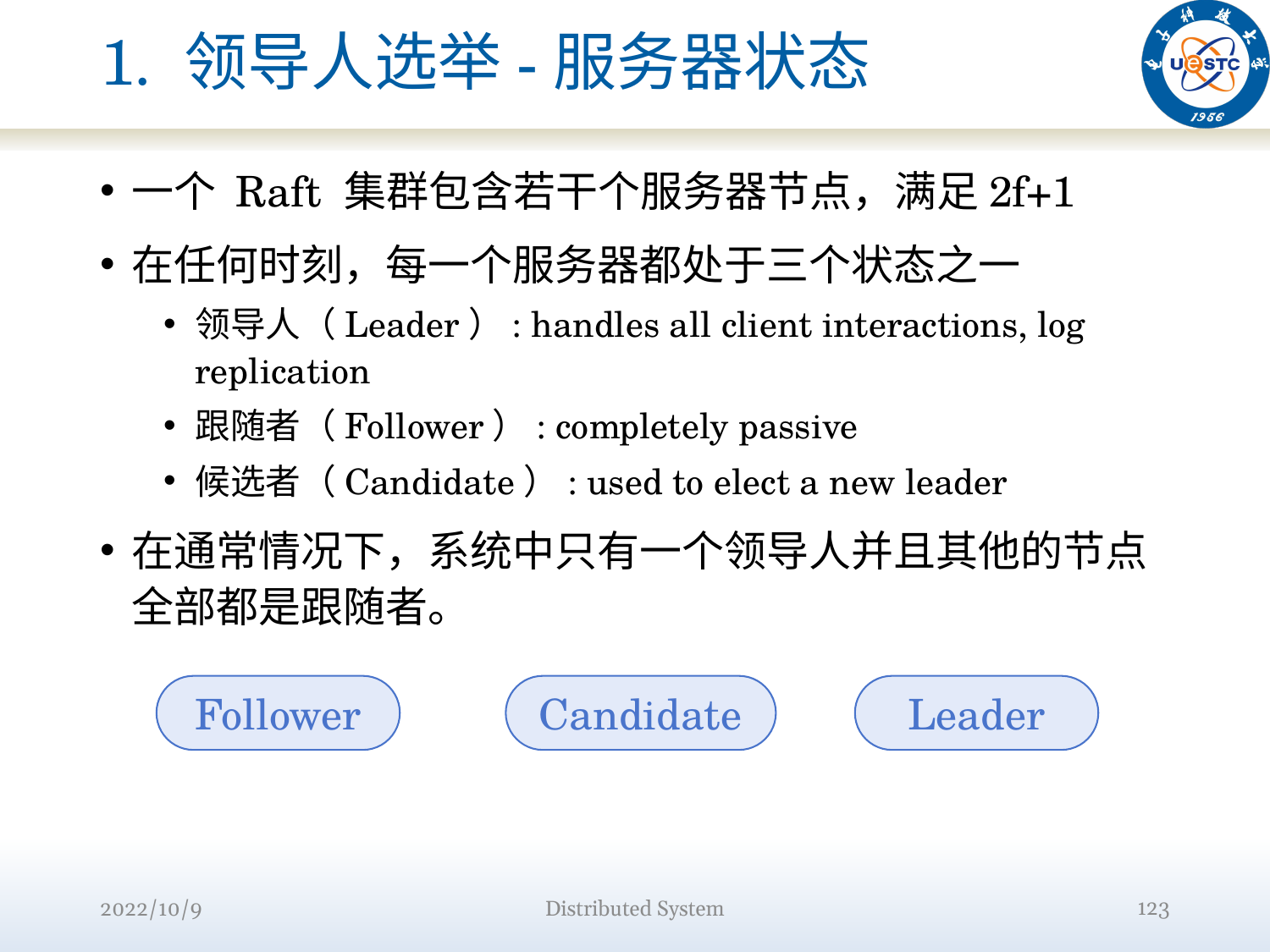

# 1. 领导人选举-服务器状态
一个 Raft 集群包含若干个服务器节点，满足2f+1
在任何时刻，每一个服务器都处于三个状态之一
领导人（Leader）: handles all client interactions, log replication
跟随者（Follower）: completely passive
候选者（Candidate）: used to elect a new leader
在通常情况下，系统中只有一个领导人并且其他的节点全部都是跟随者。
Follower
Candidate
Leader
2022/10/9
Distributed System
123